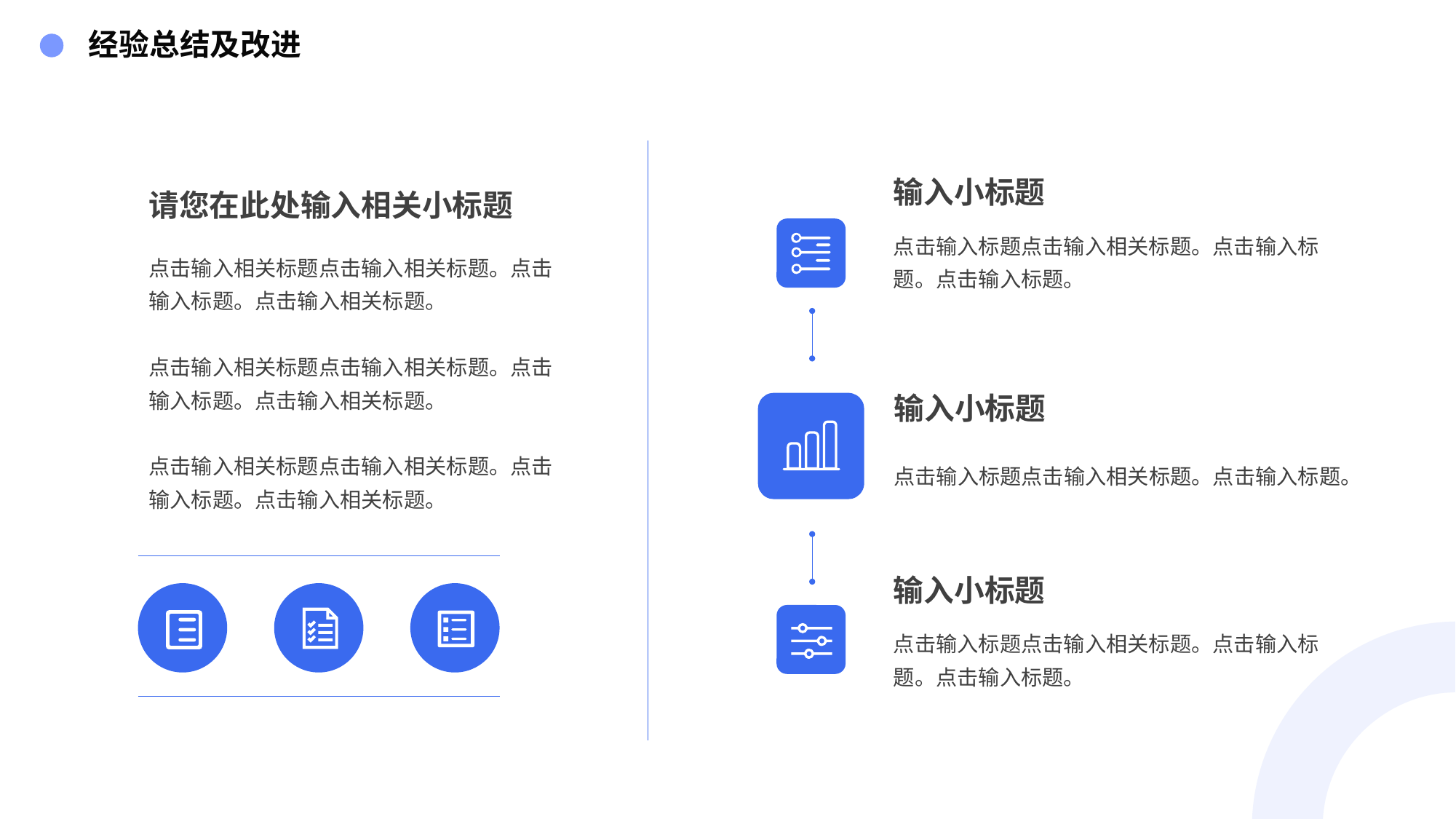

经验总结及改进
输入小标题
点击输入标题点击输入相关标题。点击输入标题。点击输入标题。

输入小标题
点击输入标题点击输入相关标题。点击输入标题。
输入小标题
点击输入标题点击输入相关标题。点击输入标题。点击输入标题。
请您在此处输入相关小标题

点击输入相关标题点击输入相关标题。点击输入标题。点击输入相关标题。

点击输入相关标题点击输入相关标题。点击输入标题。点击输入相关标题。

点击输入相关标题点击输入相关标题。点击输入标题。点击输入相关标题。